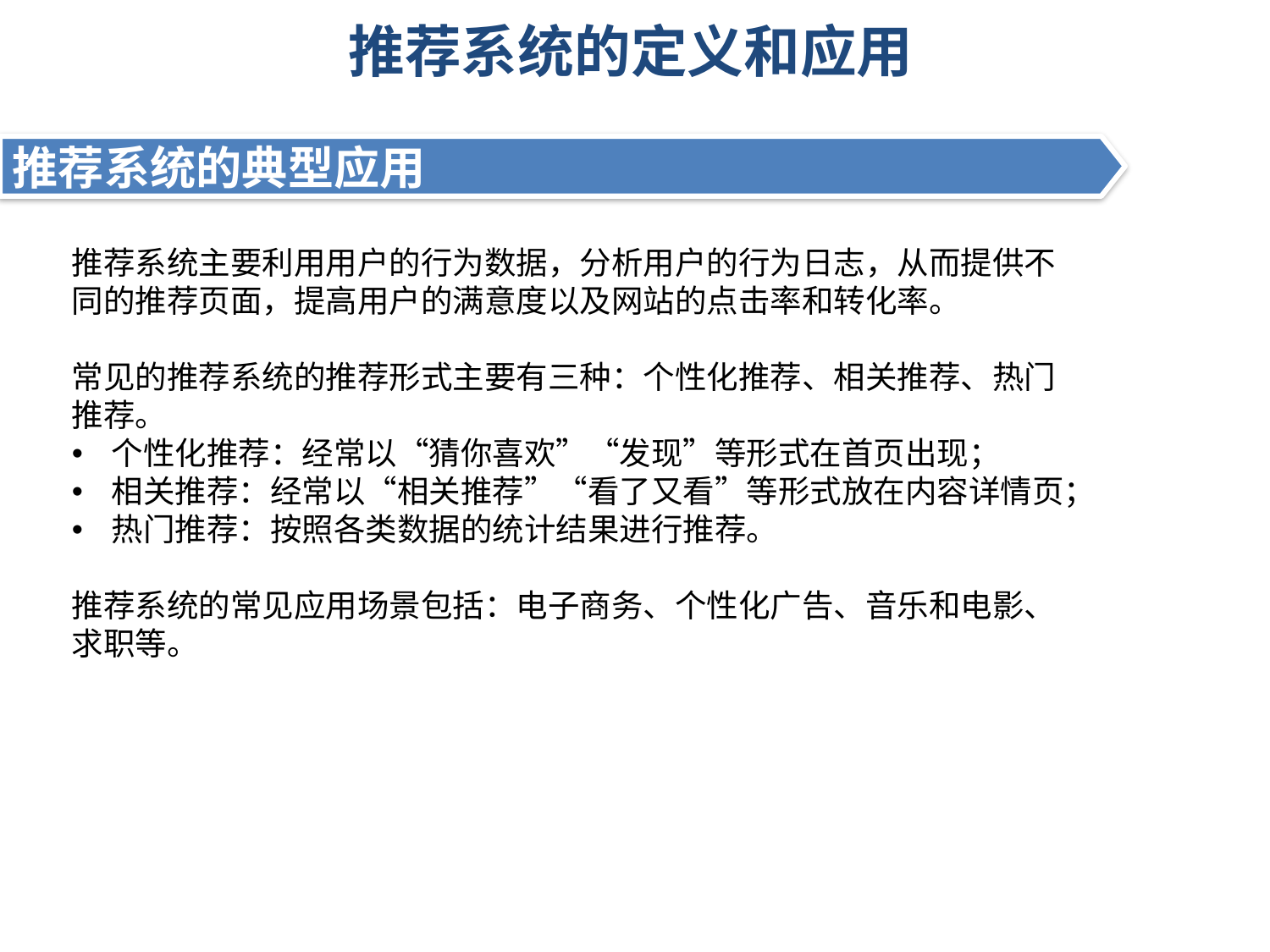

# 推荐系统的定义和应用
推荐系统的典型应用
推荐系统主要利用用户的行为数据，分析用户的行为日志，从而提供不同的推荐页面，提高用户的满意度以及网站的点击率和转化率。

常见的推荐系统的推荐形式主要有三种：个性化推荐、相关推荐、热门推荐。
个性化推荐：经常以“猜你喜欢”“发现”等形式在首页出现；
相关推荐：经常以“相关推荐”“看了又看”等形式放在内容详情页；
热门推荐：按照各类数据的统计结果进行推荐。

推荐系统的常见应用场景包括：电子商务、个性化广告、音乐和电影、求职等。
31